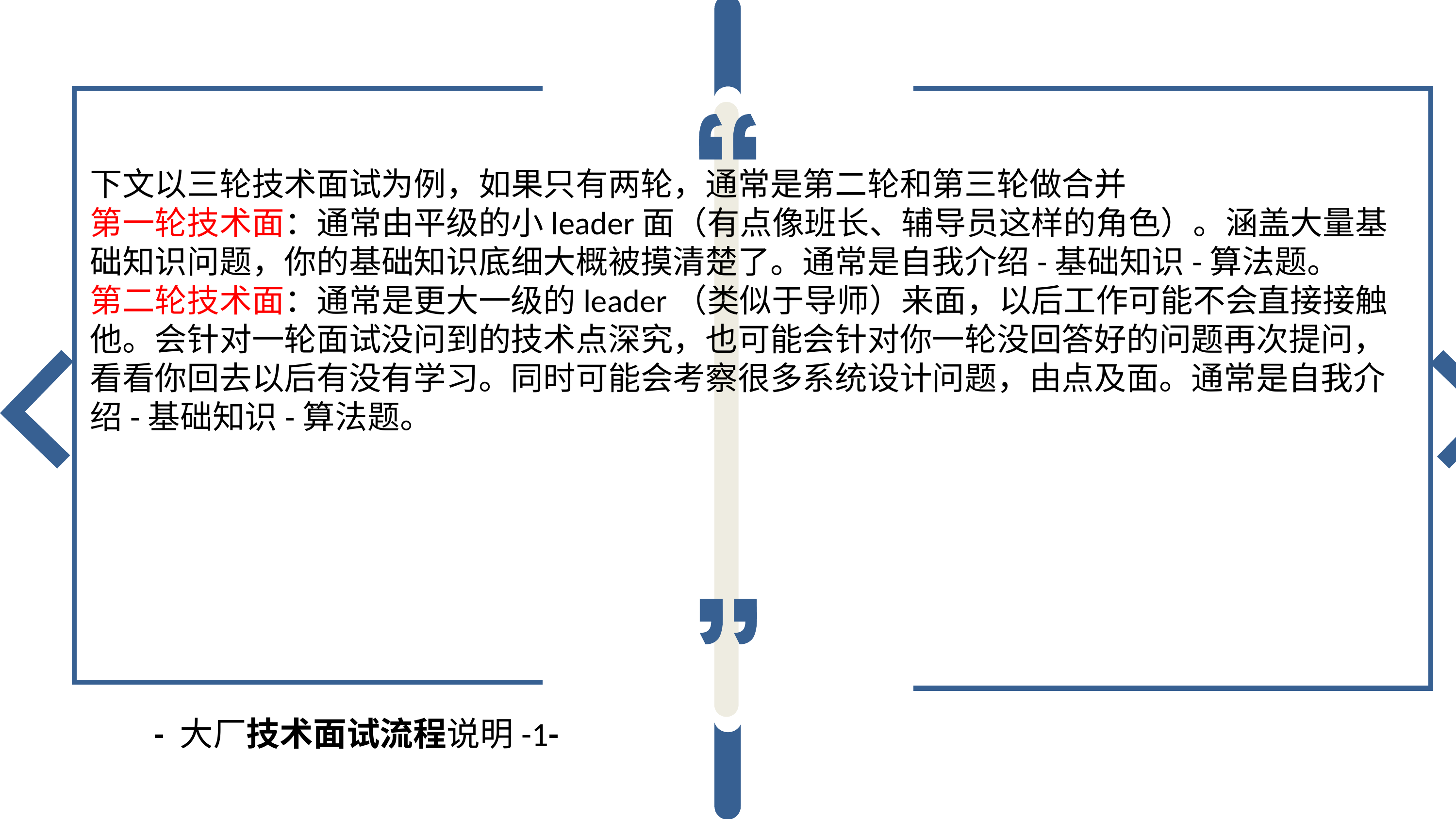

下文以三轮技术面试为例，如果只有两轮，通常是第二轮和第三轮做合并
第一轮技术面：通常由平级的小leader面（有点像班长、辅导员这样的角色）。涵盖大量基础知识问题，你的基础知识底细大概被摸清楚了。通常是自我介绍-基础知识-算法题。
第二轮技术面：通常是更大一级的leader（类似于导师）来面，以后工作可能不会直接接触他。会针对一轮面试没问到的技术点深究，也可能会针对你一轮没回答好的问题再次提问，看看你回去以后有没有学习。同时可能会考察很多系统设计问题，由点及面。通常是自我介绍-基础知识-算法题。

- 大厂技术面试流程说明-1-